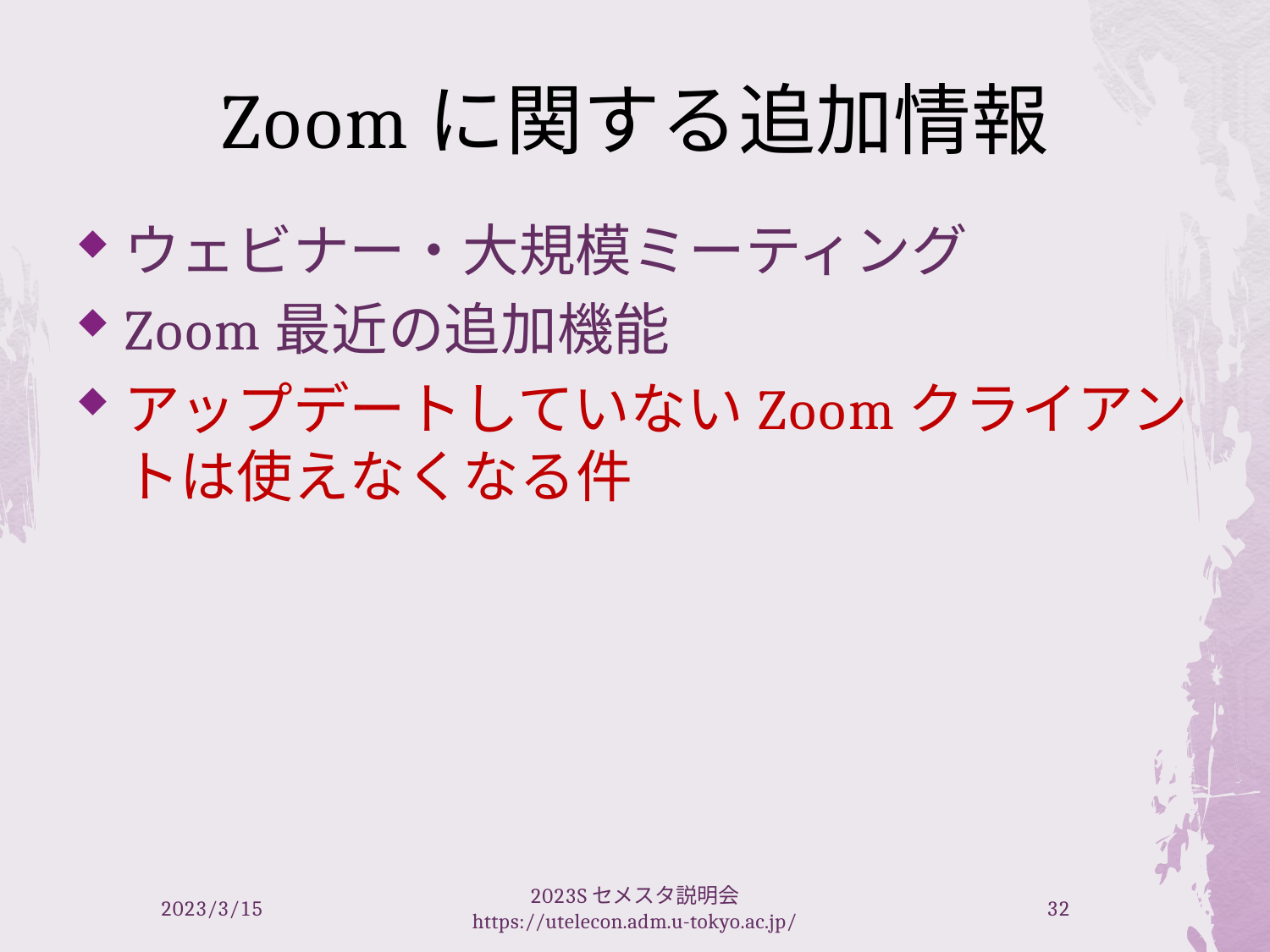

# Zoomに関する追加情報
ウェビナー・大規模ミーティング
Zoom最近の追加機能
アップデートしていないZoomクライアントは使えなくなる件
2023/3/15
2023Sセメスタ説明会 https://utelecon.adm.u-tokyo.ac.jp/
32